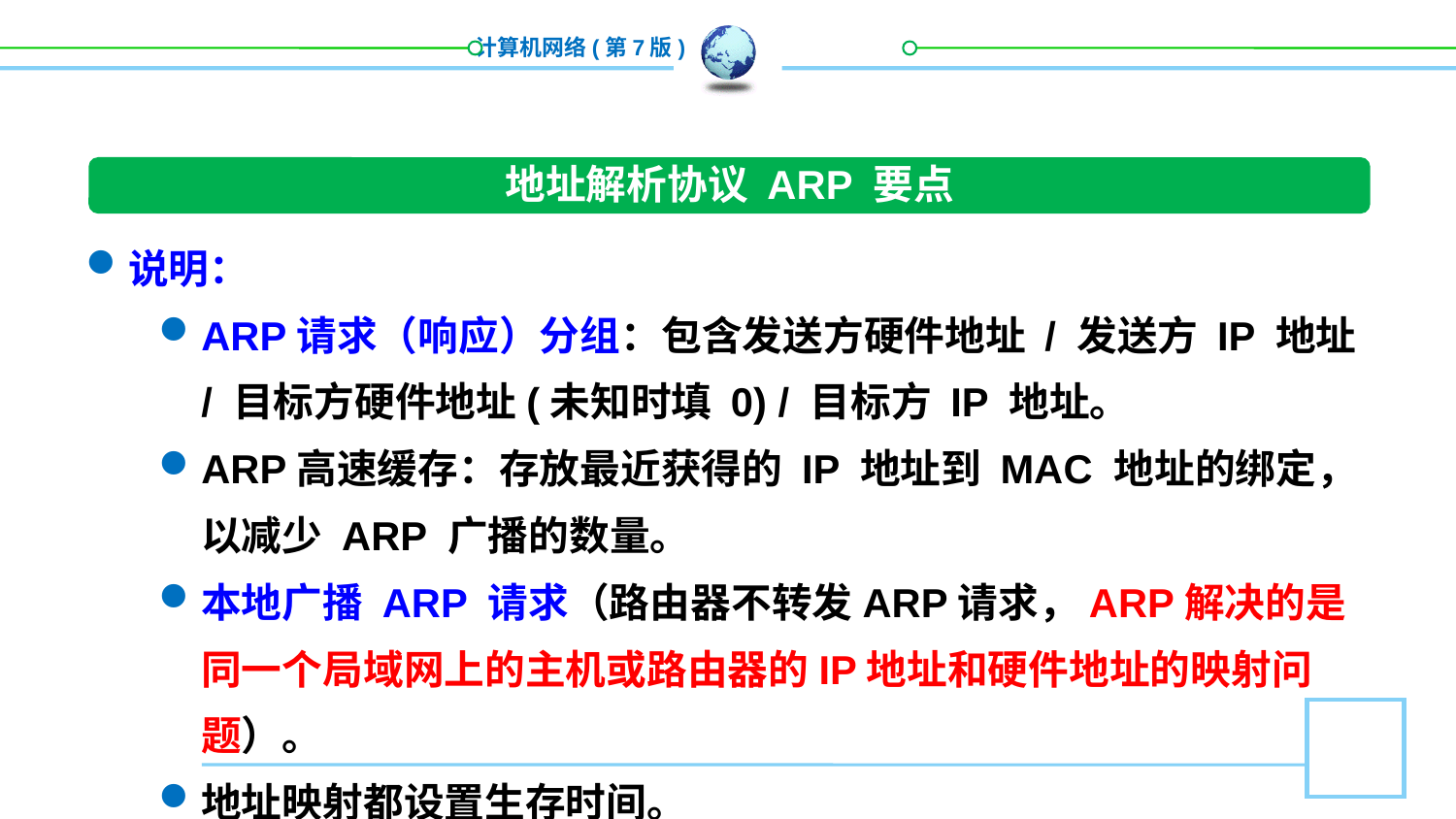

地址解析协议 ARP 要点

说明：
ARP请求（响应）分组：包含发送方硬件地址 / 发送方 IP 地址 / 目标方硬件地址(未知时填 0) / 目标方 IP 地址。
ARP高速缓存：存放最近获得的 IP 地址到 MAC 地址的绑定，以减少 ARP 广播的数量。
本地广播 ARP 请求（路由器不转发ARP请求，ARP解决的是同一个局域网上的主机或路由器的IP地址和硬件地址的映射问题）。
地址映射都设置生存时间。